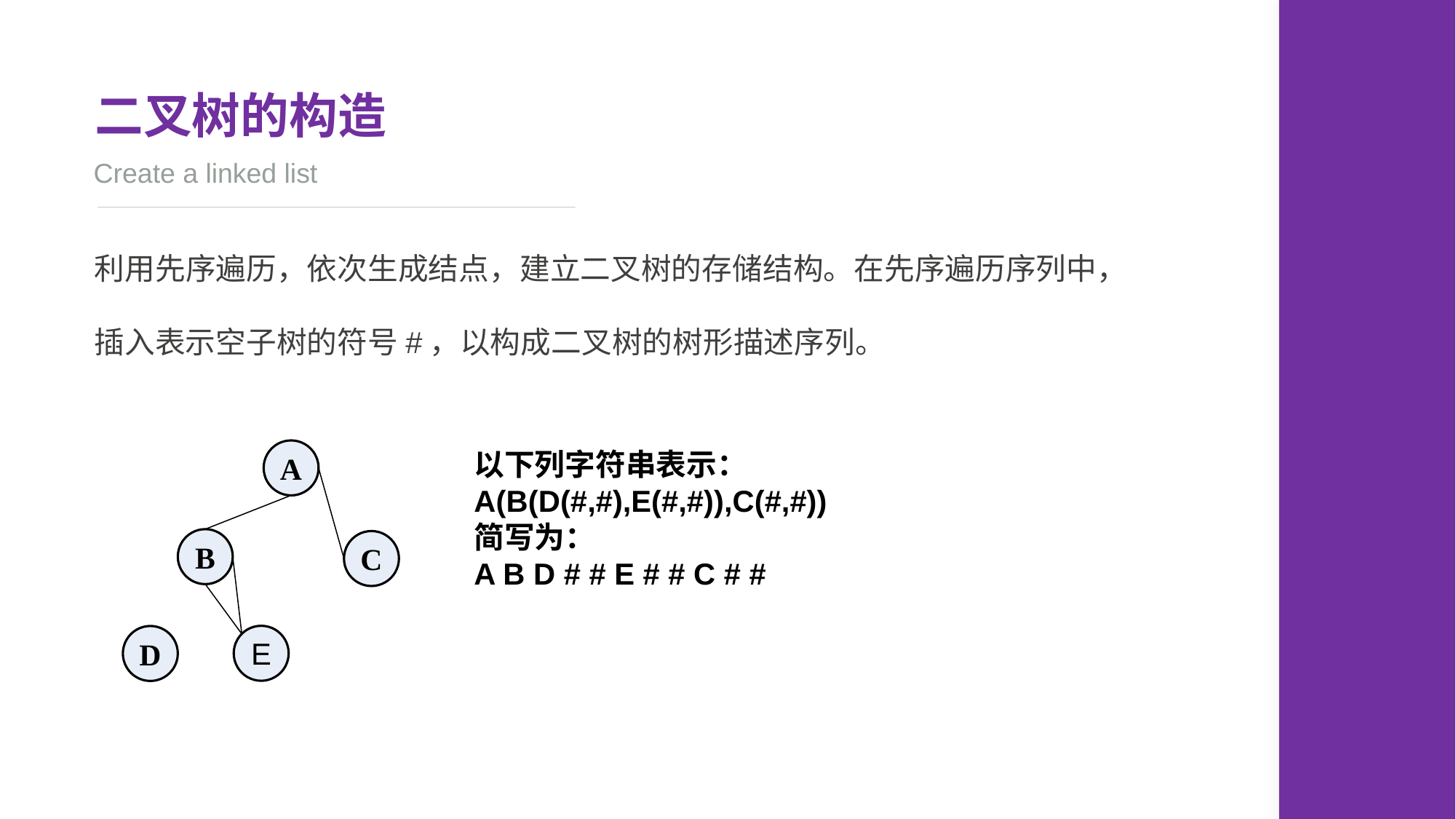

二叉树的构造
Create a linked list
利用先序遍历，依次生成结点，建立二叉树的存储结构。在先序遍历序列中，插入表示空子树的符号#，以构成二叉树的树形描述序列。
A
B
C
E
D
以下列字符串表示：
A(B(D(#,#),E(#,#)),C(#,#))
简写为：
A B D # # E # # C # #